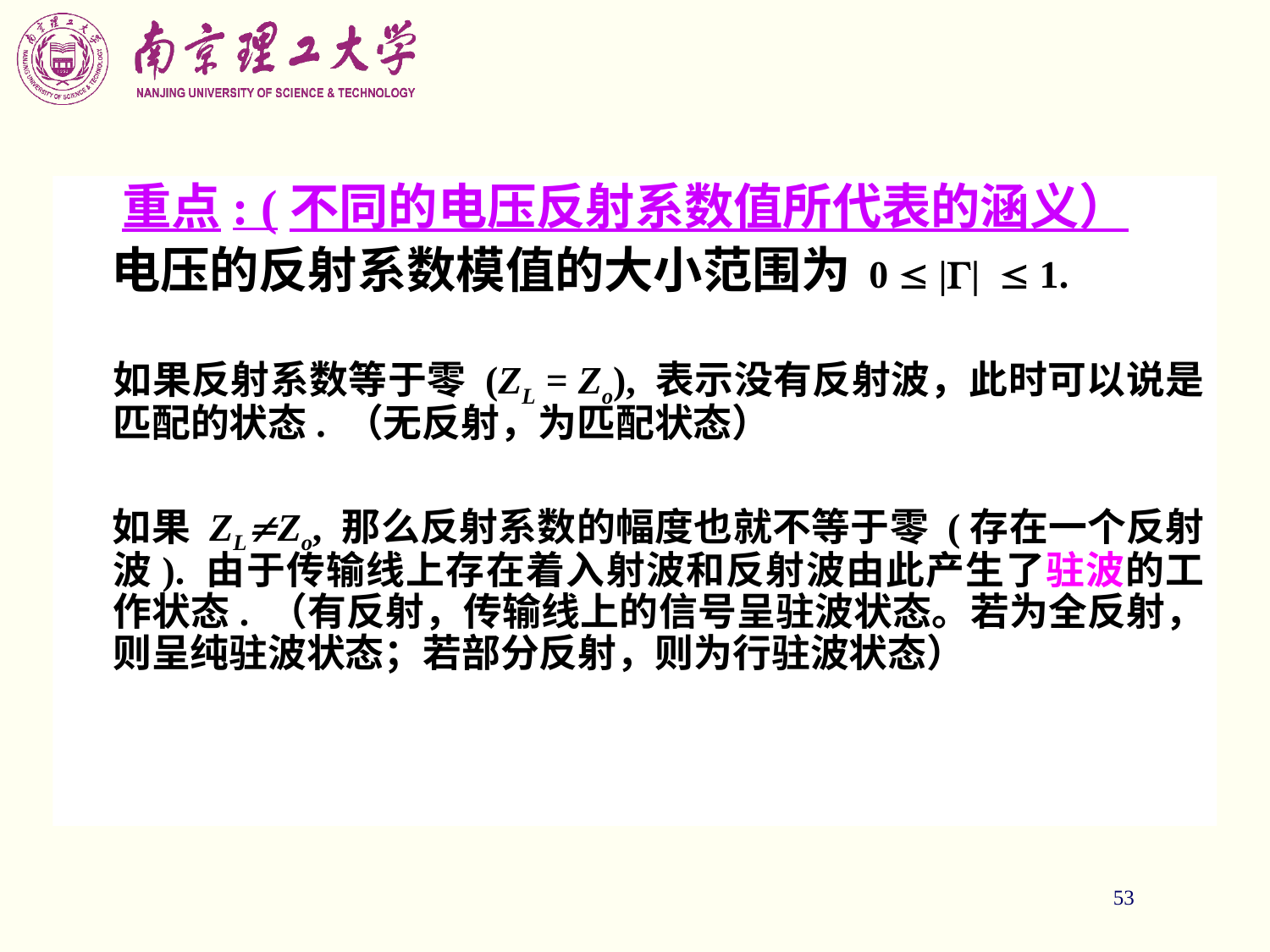

53
    重点: (不同的电压反射系数值所代表的涵义）
   电压的反射系数模值的大小范围为 0 ≤ |Γ|  ≤ 1.

    如果反射系数等于零 (ZL = Zo), 表示没有反射波，此时可以说是匹配的状态. （无反射，为匹配状态）

    如果 ZL≠Zo, 那么反射系数的幅度也就不等于零 (存在一个反射波). 由于传输线上存在着入射波和反射波由此产生了驻波的工作状态. （有反射，传输线上的信号呈驻波状态。若为全反射，则呈纯驻波状态；若部分反射，则为行驻波状态）